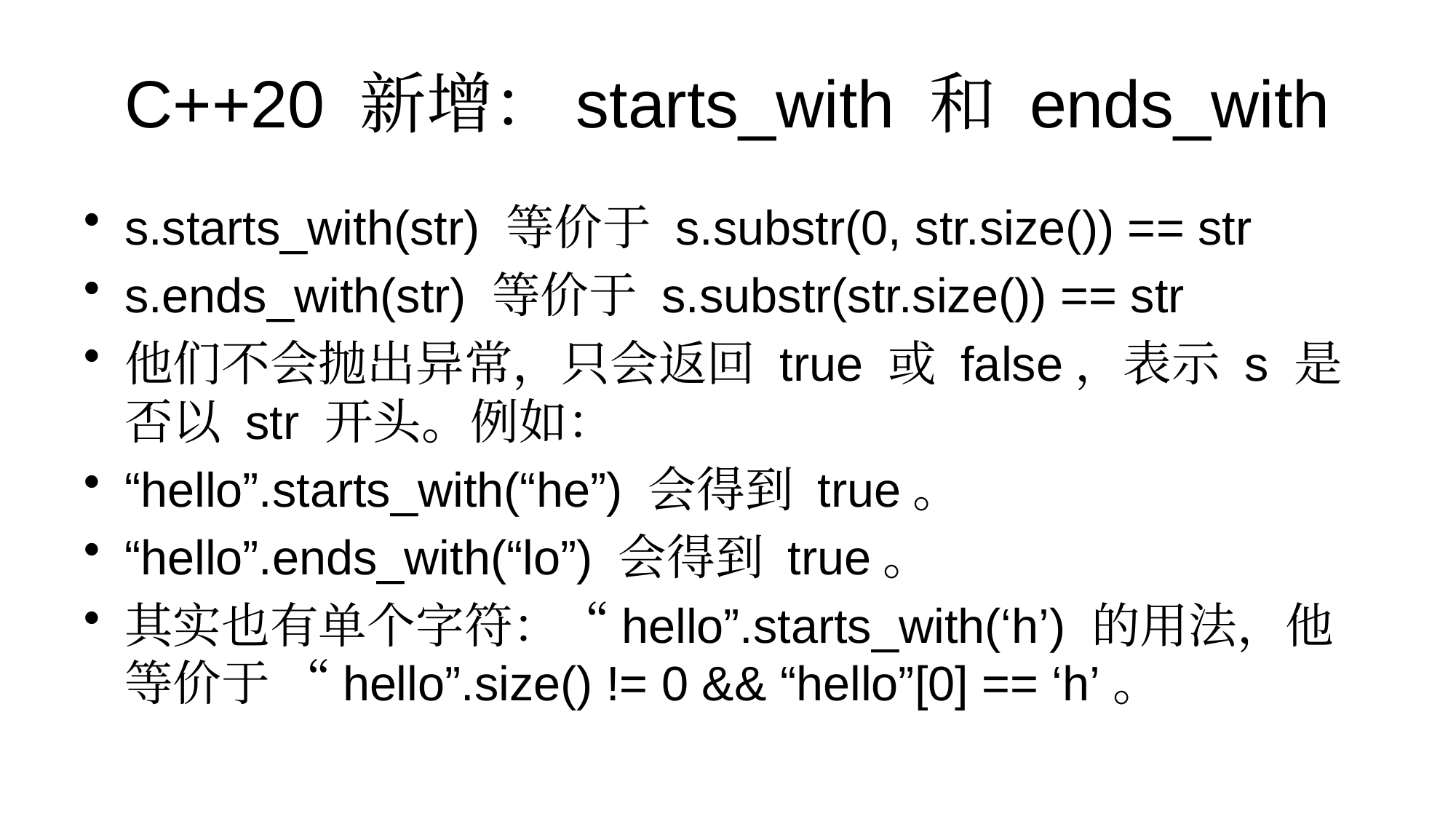

# C++20 新增：starts_with 和 ends_with
s.starts_with(str) 等价于 s.substr(0, str.size()) == str
s.ends_with(str) 等价于 s.substr(str.size()) == str
他们不会抛出异常，只会返回 true 或 false，表示 s 是否以 str 开头。例如：
“hello”.starts_with(“he”) 会得到 true。
“hello”.ends_with(“lo”) 会得到 true。
其实也有单个字符：“hello”.starts_with(‘h’) 的用法，他等价于 “hello”.size() != 0 && “hello”[0] == ‘h’。